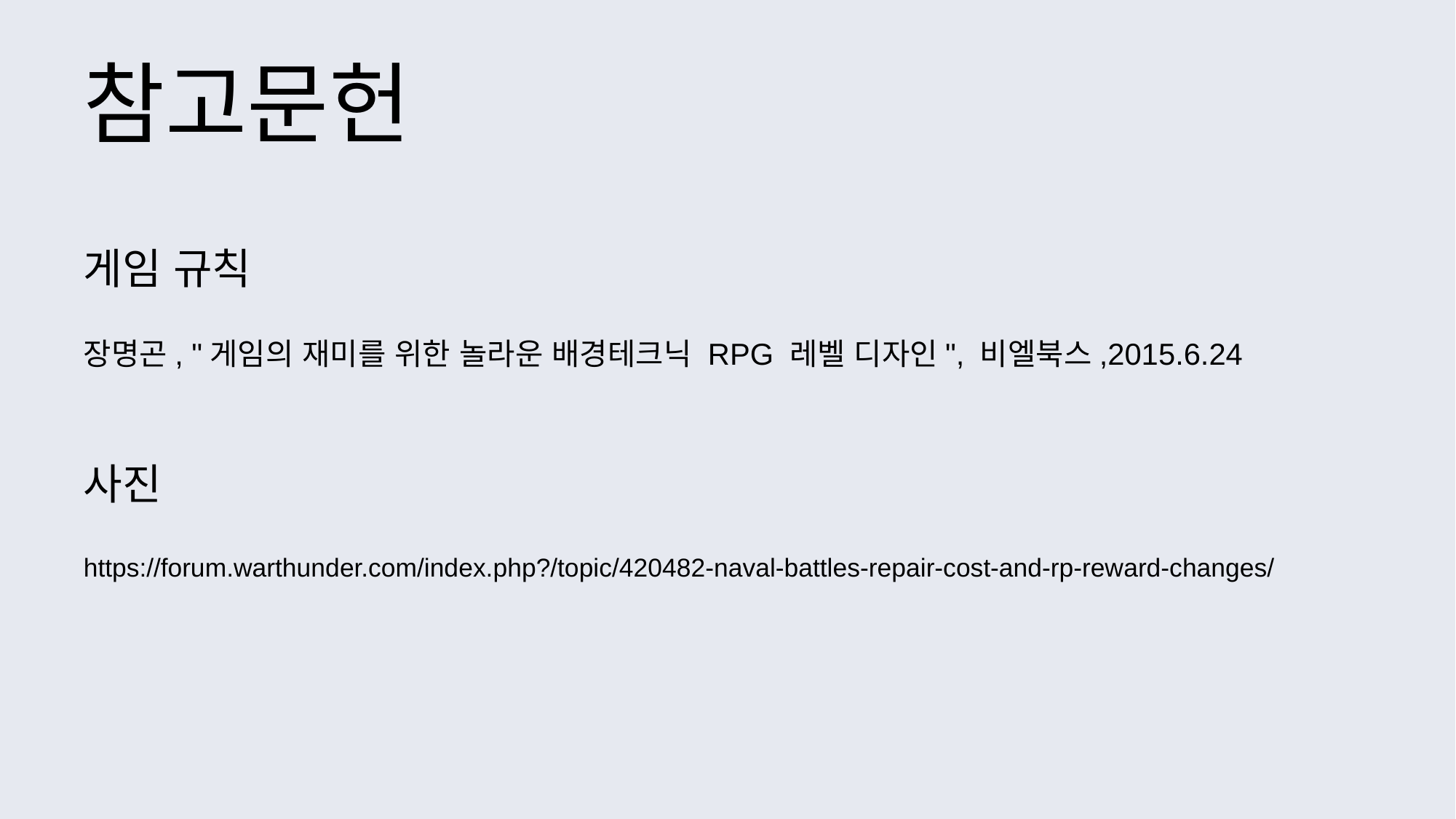

# 참고문헌

게임 규칙

장명곤, "게임의 재미를 위한 놀라운 배경테크닉 RPG 레벨 디자인", 비엘북스,2015.6.24

사진

https://forum.warthunder.com/index.php?/topic/420482-naval-battles-repair-cost-and-rp-reward-changes/